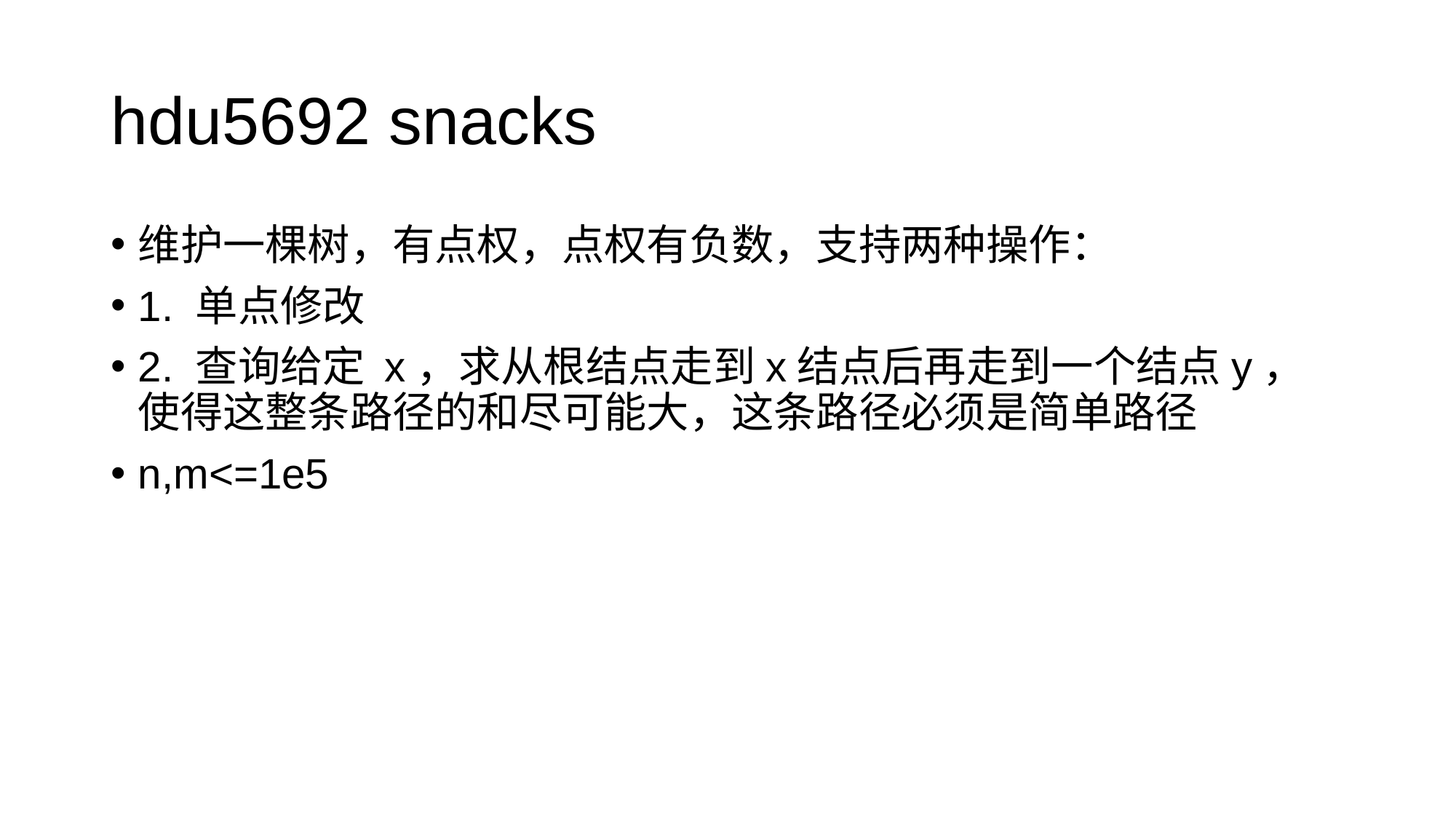

# hdu5692 snacks
维护一棵树，有点权，点权有负数，支持两种操作：
1. 单点修改
2. 查询给定 x，求从根结点走到x结点后再走到一个结点y，使得这整条路径的和尽可能大，这条路径必须是简单路径
n,m<=1e5